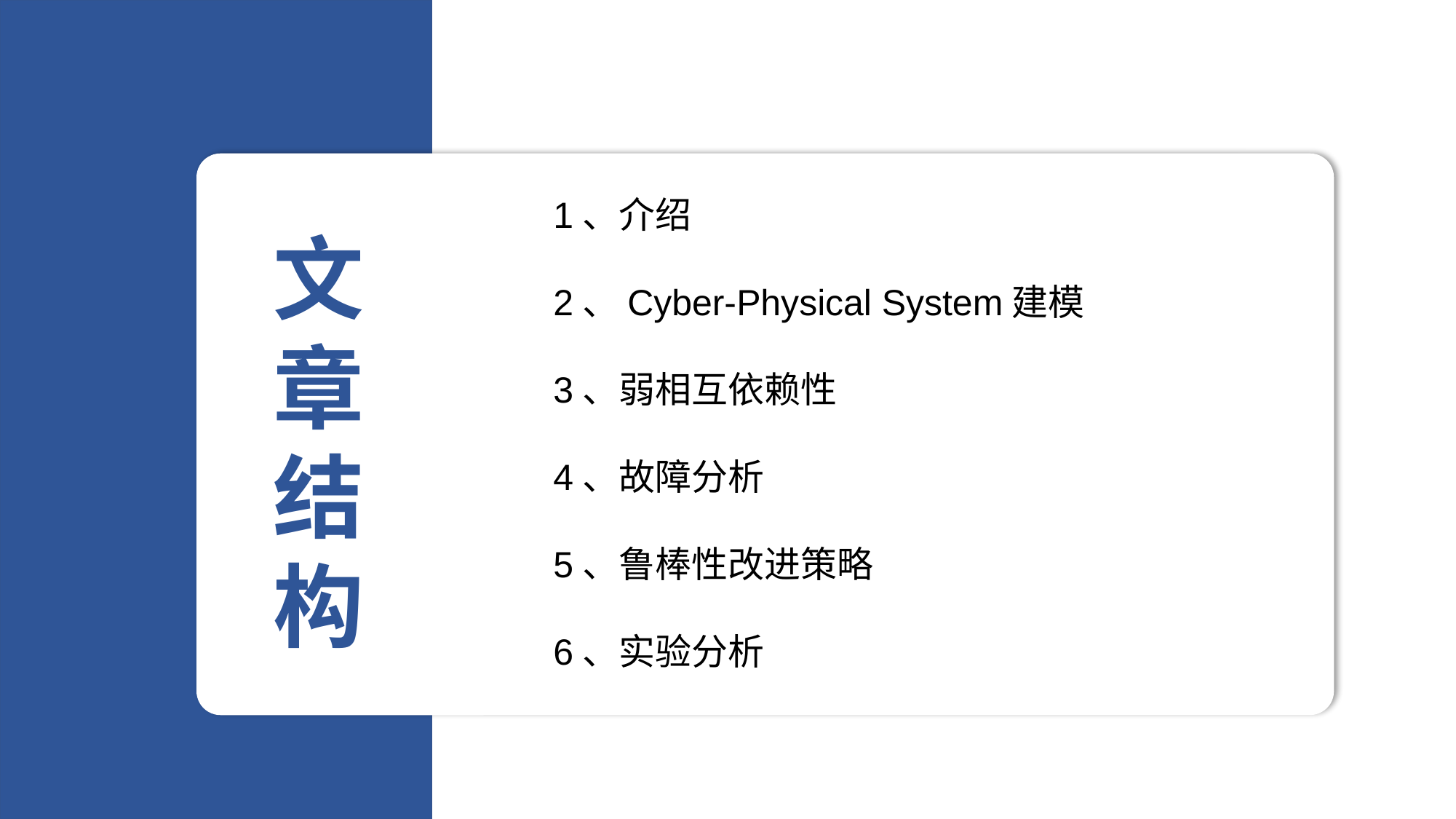

1、介绍

2、Cyber-Physical System建模

3、弱相互依赖性

4、故障分析

5、鲁棒性改进策略

6、实验分析
文章结构